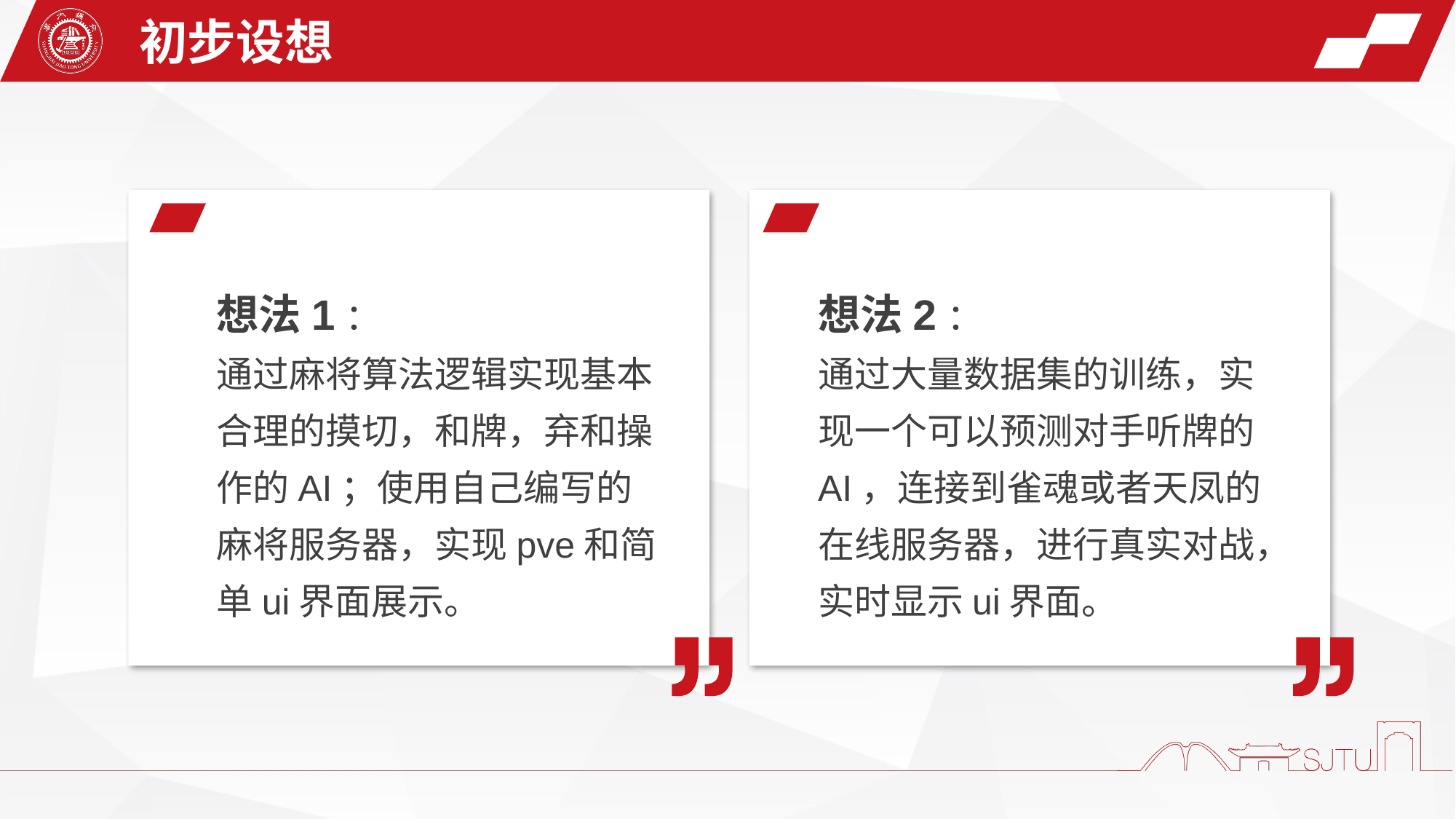

初步设想

想法1：
通过麻将算法逻辑实现基本合理的摸切，和牌，弃和操作的AI；使用自己编写的麻将服务器，实现pve和简单ui界面展示。
想法2：
通过大量数据集的训练，实现一个可以预测对手听牌的AI，连接到雀魂或者天凤的在线服务器，进行真实对战，实时显示ui界面。